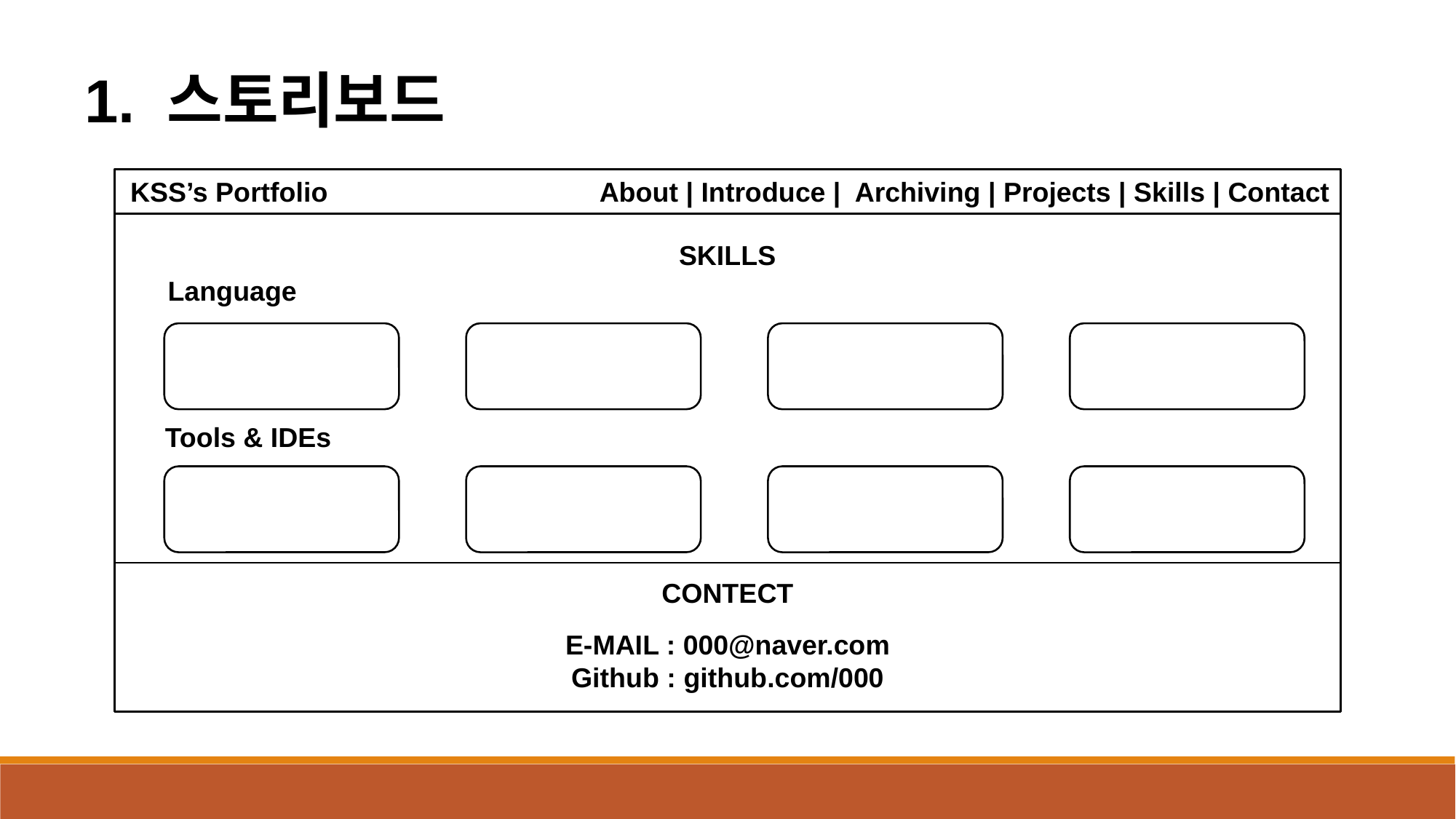

1. 스토리보드

KSS’s Portfolio
About | Introduce |  Archiving | Projects | Skills | Contact

SKILLS
Language

Tools & IDEs

CONTECT
E-MAIL : 000@naver.com
Github : github.com/000